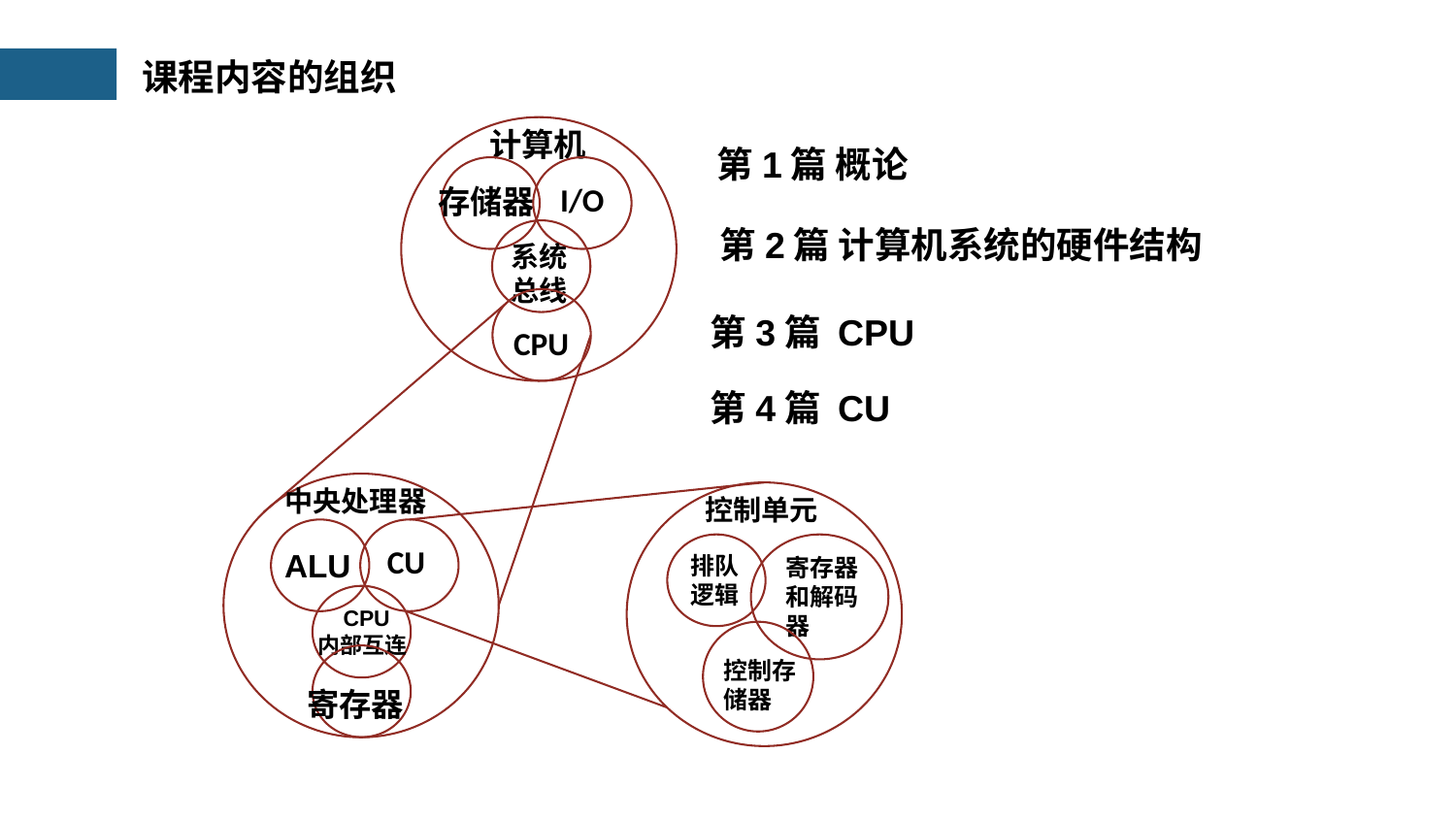

课程内容的组织

计算机
第1篇 概论

存储器

I/O
第2篇 计算机系统的硬件结构

系统总线

CPU
第3篇 CPU
第4篇 CU

中央处理器

控制单元

ALU

CU

排队逻辑

寄存器和解码器

    CPU
内部互连

控制存储器

寄存器